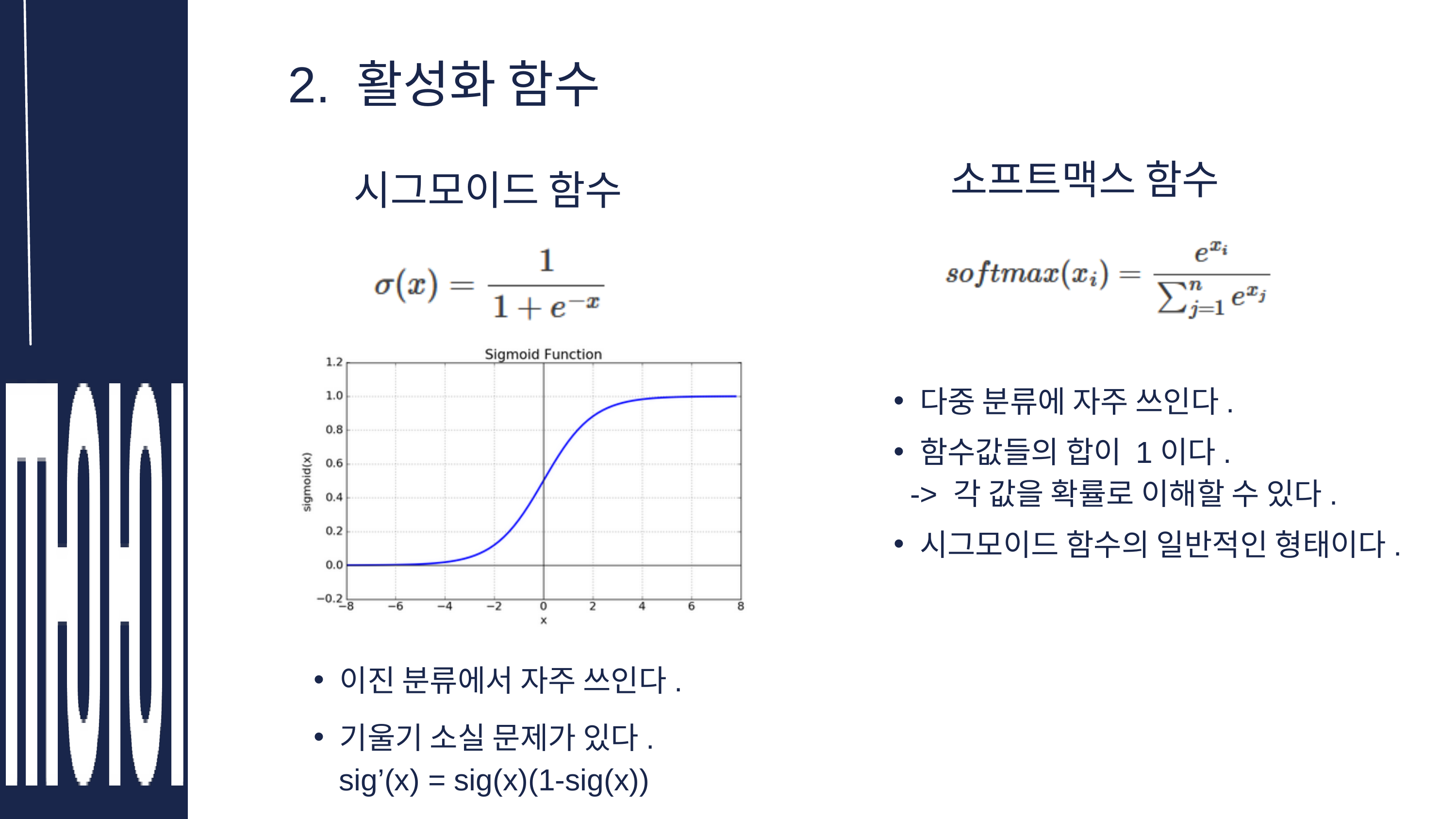

2. 활성화 함수
소프트맥스 함수
시그모이드 함수

다중 분류에 자주 쓰인다.
함수값들의 합이 1이다.
     -> 각 값을 확률로 이해할 수 있다.

시그모이드 함수의 일반적인 형태이다.
이진 분류에서 자주 쓰인다.
기울기 소실 문제가 있다.
   sig’(x) = sig(x)(1-sig(x))